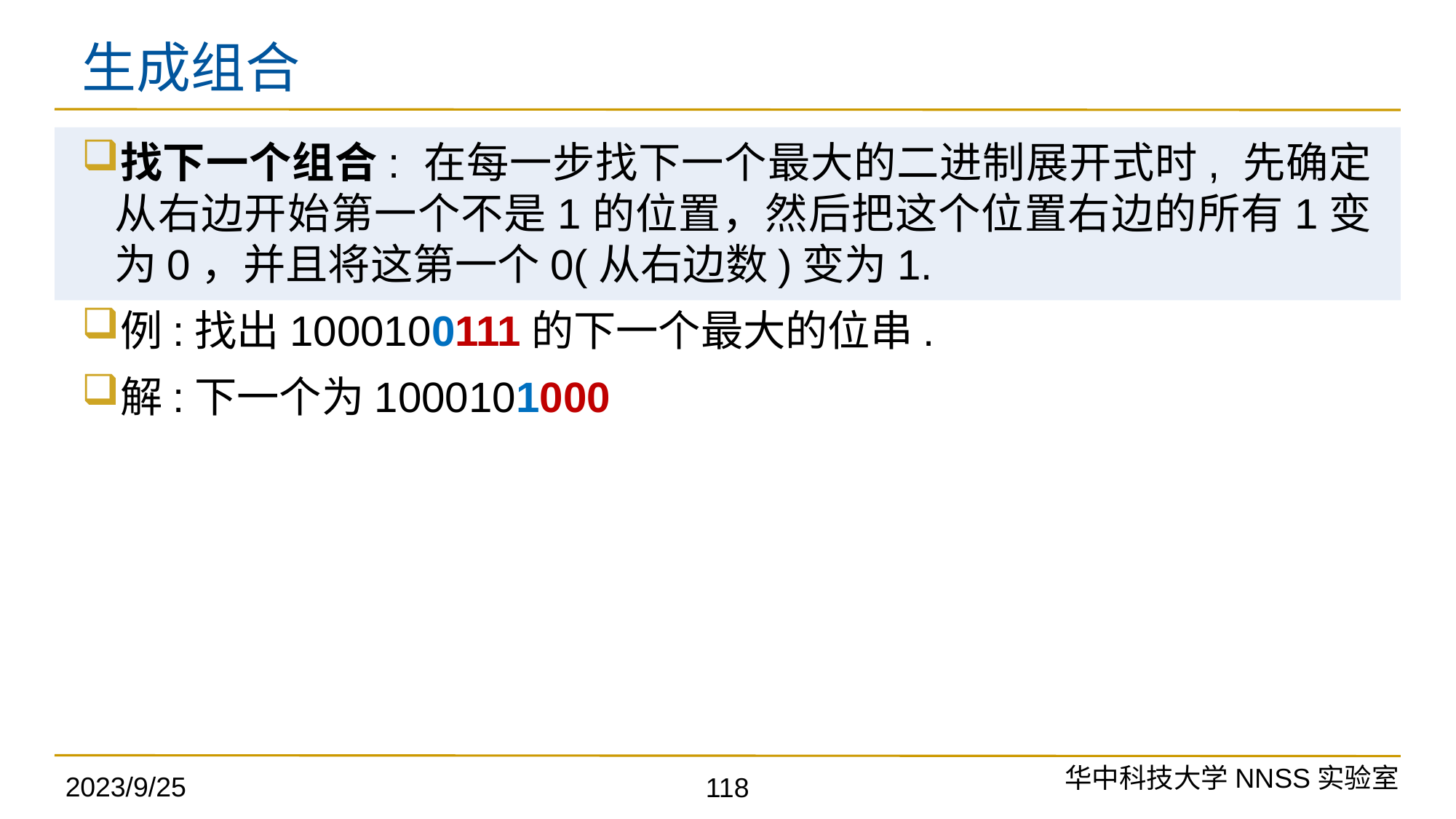

# 生成组合

找下一个组合: 在每一步找下一个最大的二进制展开式时, 先确定从右边开始第一个不是1的位置，然后把这个位置右边的所有1变为0，并且将这第一个0(从右边数)变为1.
例:找出1000100111的下一个最大的位串.
解:下一个为1000101000
华中科技大学NNSS实验室
2023/9/25
118